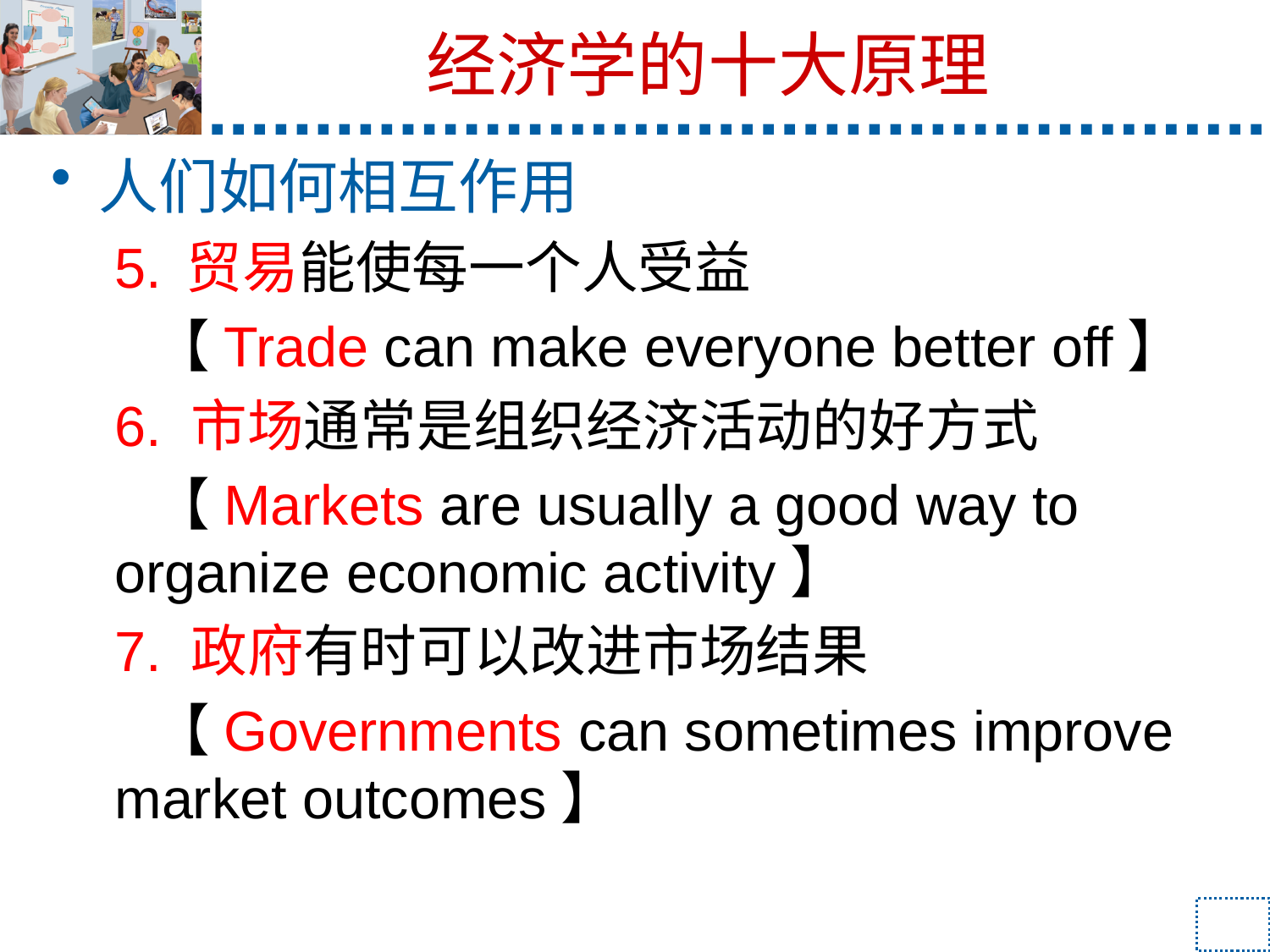

# 经济学的十大原理
人们如何相互作用
贸易能使每一个人受益
  【Trade can make everyone better off】
6. 市场通常是组织经济活动的好方式
  【Markets are usually a good way to organize economic activity】
7. 政府有时可以改进市场结果
  【Governments can sometimes improve market outcomes】
36